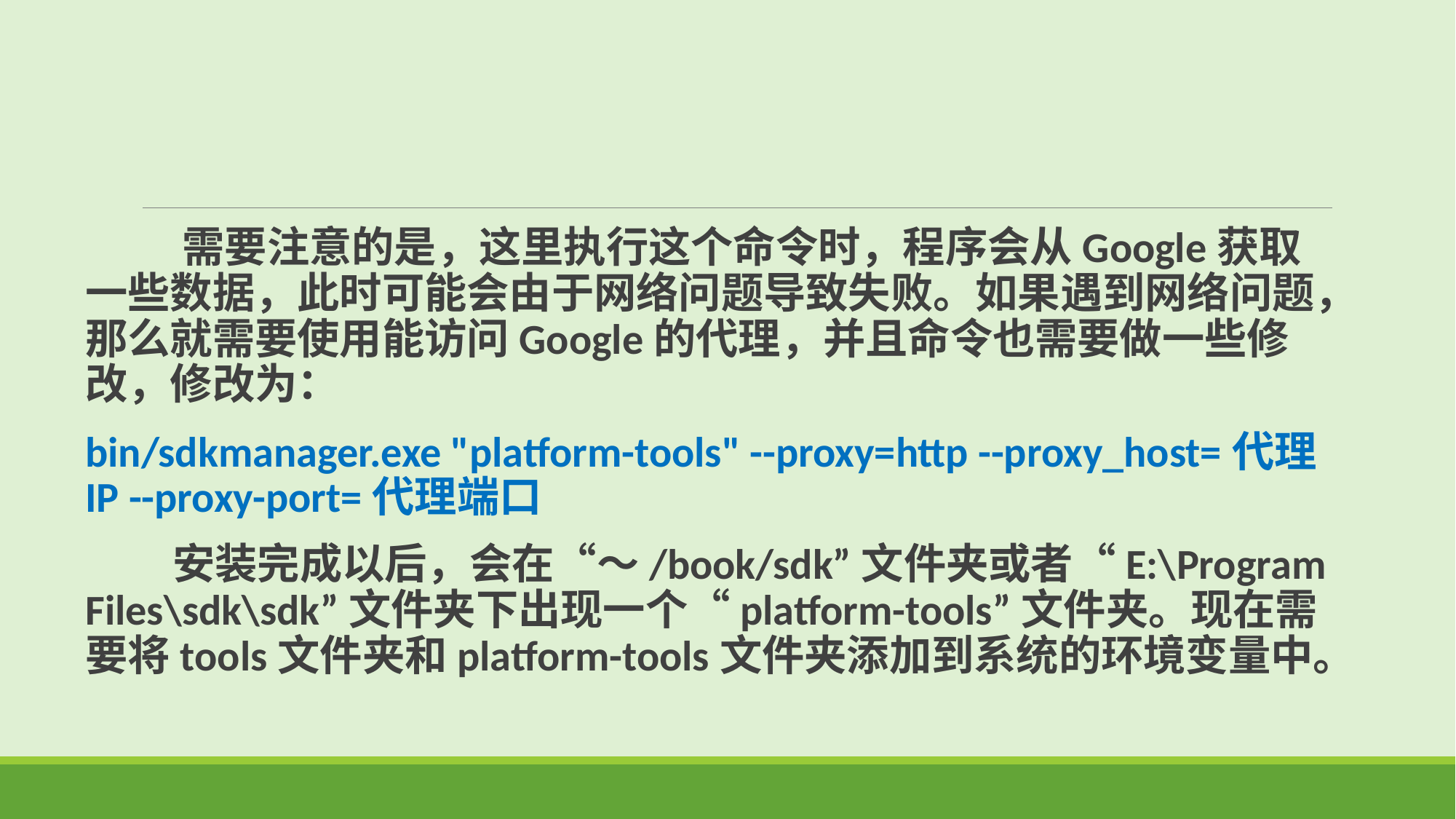

需要注意的是，这里执行这个命令时，程序会从Google获取一些数据，此时可能会由于网络问题导致失败。如果遇到网络问题，那么就需要使用能访问Google的代理，并且命令也需要做一些修改，修改为：
bin/sdkmanager.exe "platform-tools" --proxy=http --proxy_host=代理IP --proxy-port=代理端口
        安装完成以后，会在“～/book/sdk”文件夹或者“E:\Program Files\sdk\sdk”文件夹下出现一个“platform-tools”文件夹。现在需要将tools文件夹和platform-tools文件夹添加到系统的环境变量中。